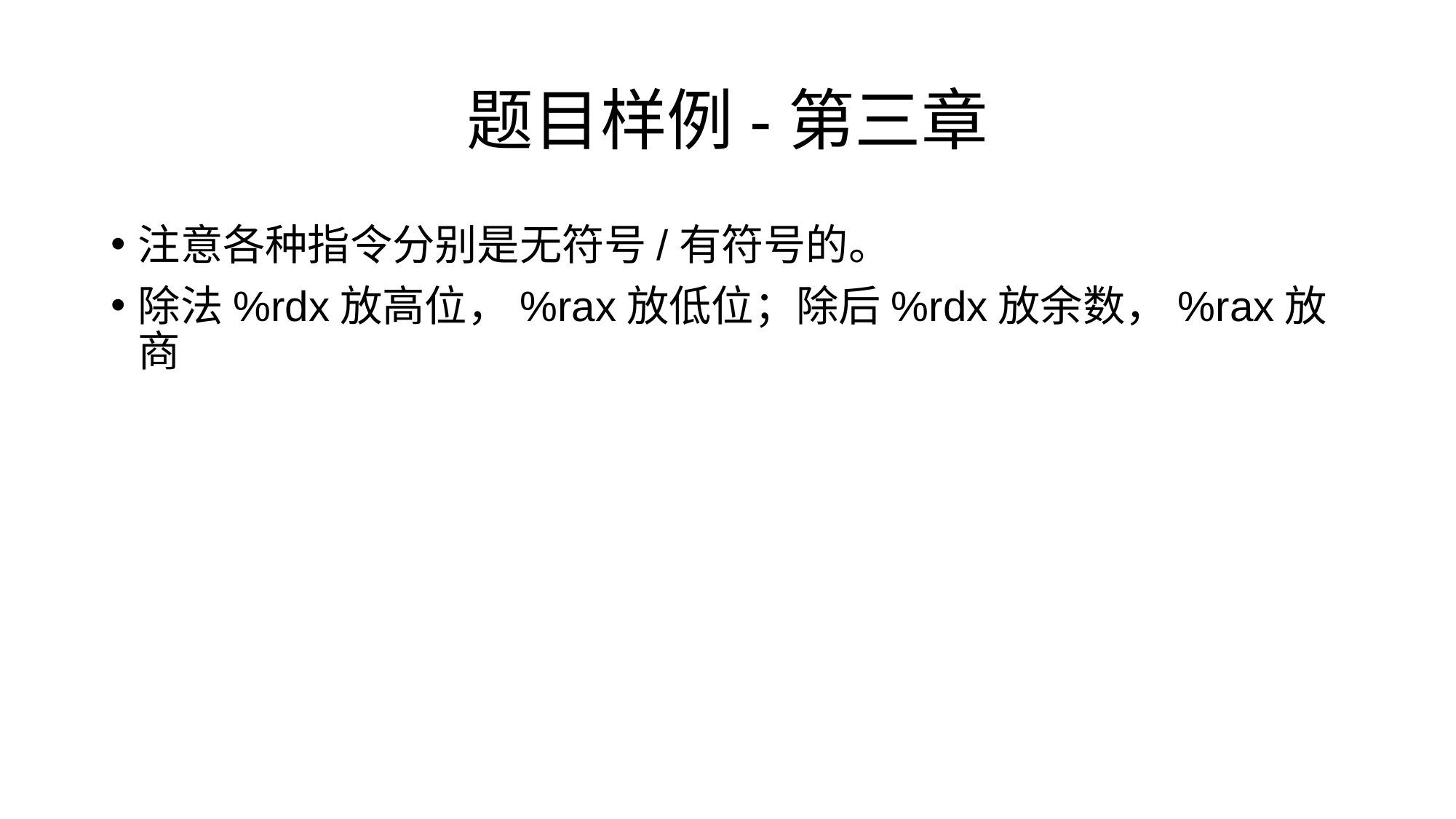

# 题目样例-第三章
注意各种指令分别是无符号/有符号的。
除法%rdx放高位，%rax放低位；除后%rdx放余数，%rax放商